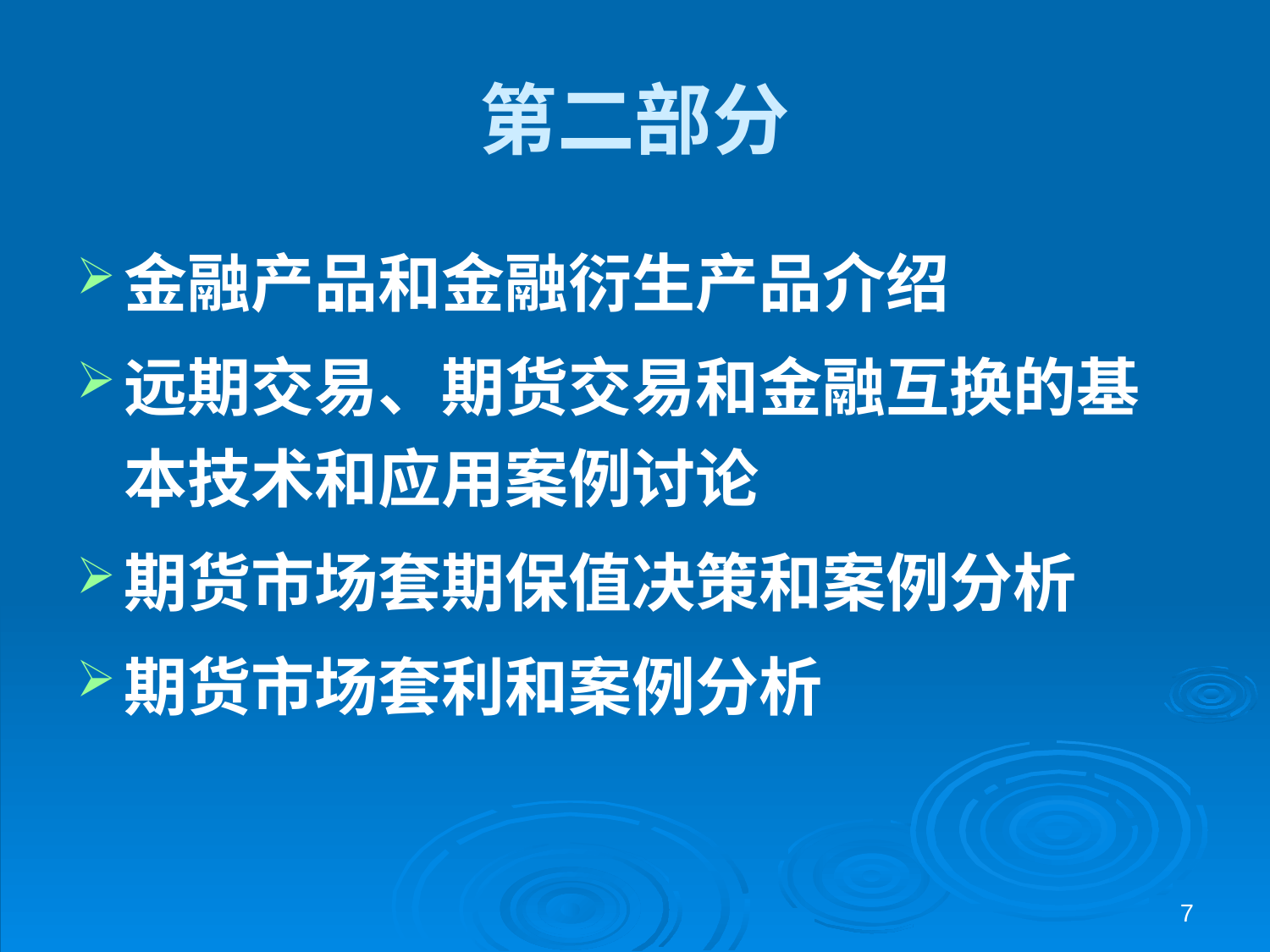

# 第二部分
金融产品和金融衍生产品介绍
远期交易、期货交易和金融互换的基本技术和应用案例讨论
期货市场套期保值决策和案例分析
期货市场套利和案例分析
7